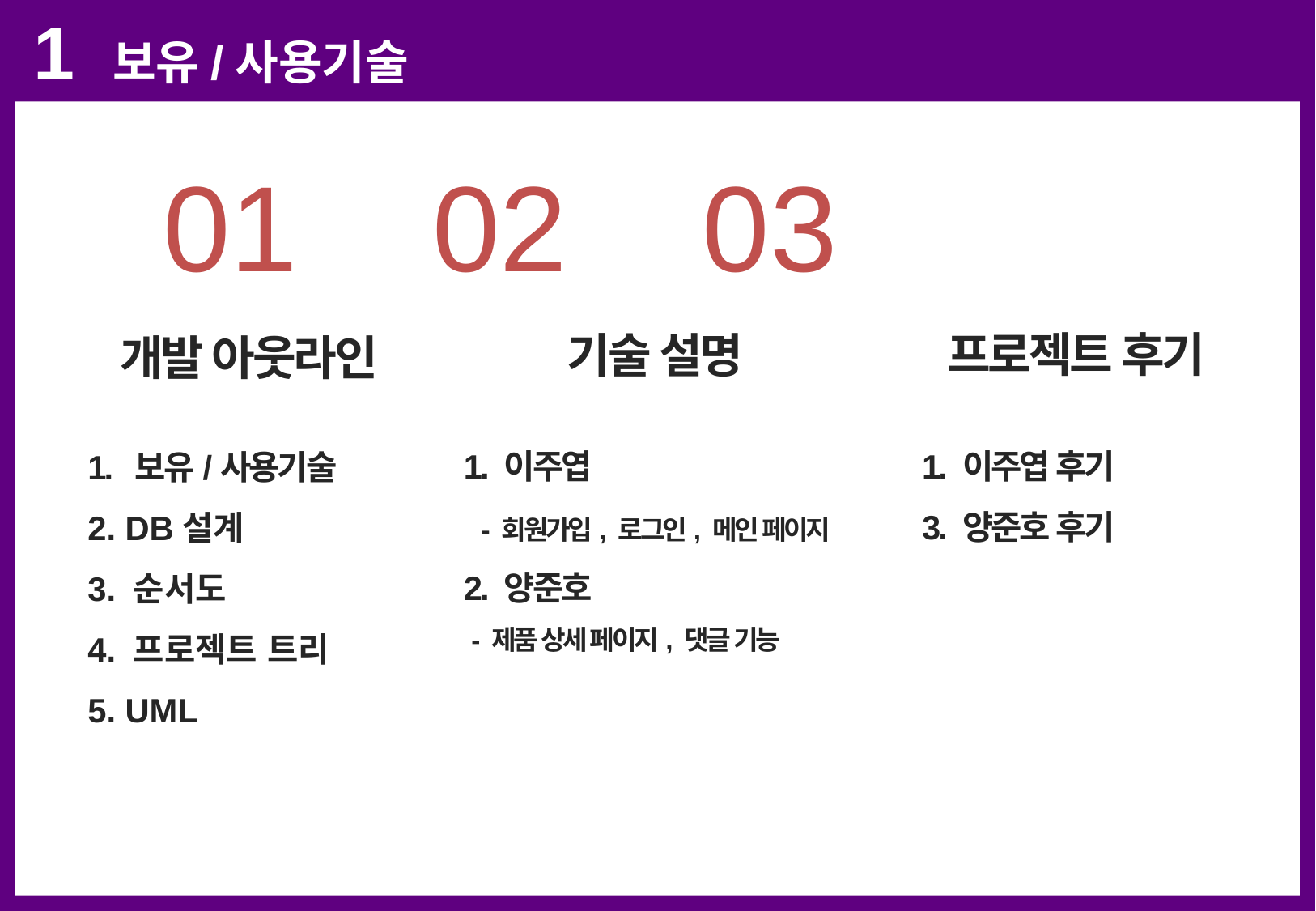

1  보유/사용기술

01    02    03

프로젝트 후기
기술 설명
개발 아웃라인

1. 이주엽
 - 회원가입, 로그인, 메인 페이지
2. 양준호
 - 제품 상세 페이지, 댓글 기능

1. 이주엽 후기
3. 양준호 후기
1.  보유/사용기술
2. DB설계
3. 순서도
4. 프로젝트 트리
5. UML